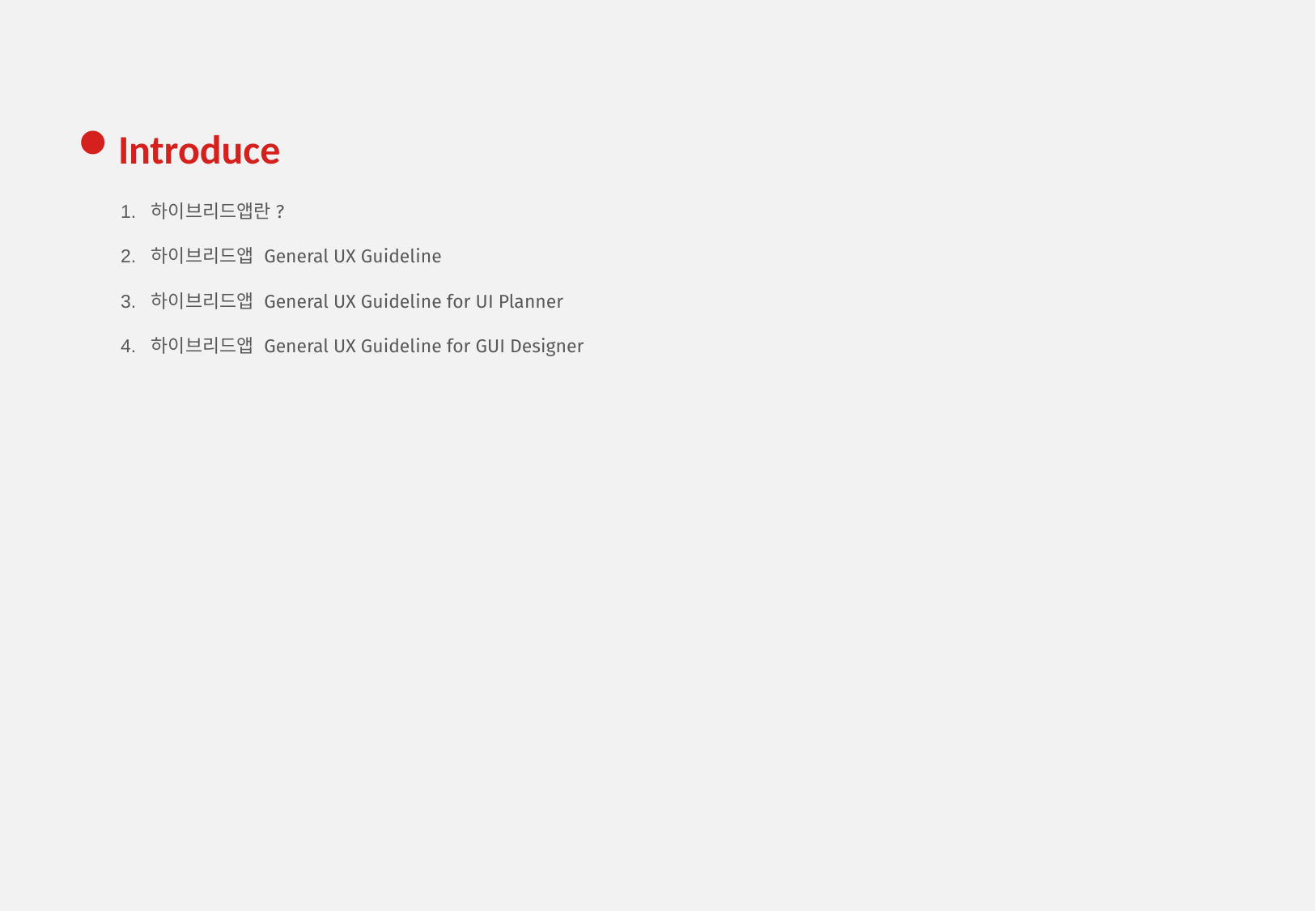

# Introduce
하이브리드앱란?
하이브리드앱 General UX Guideline
하이브리드앱 General UX Guideline for UI Planner
하이브리드앱 General UX Guideline for GUI Designer